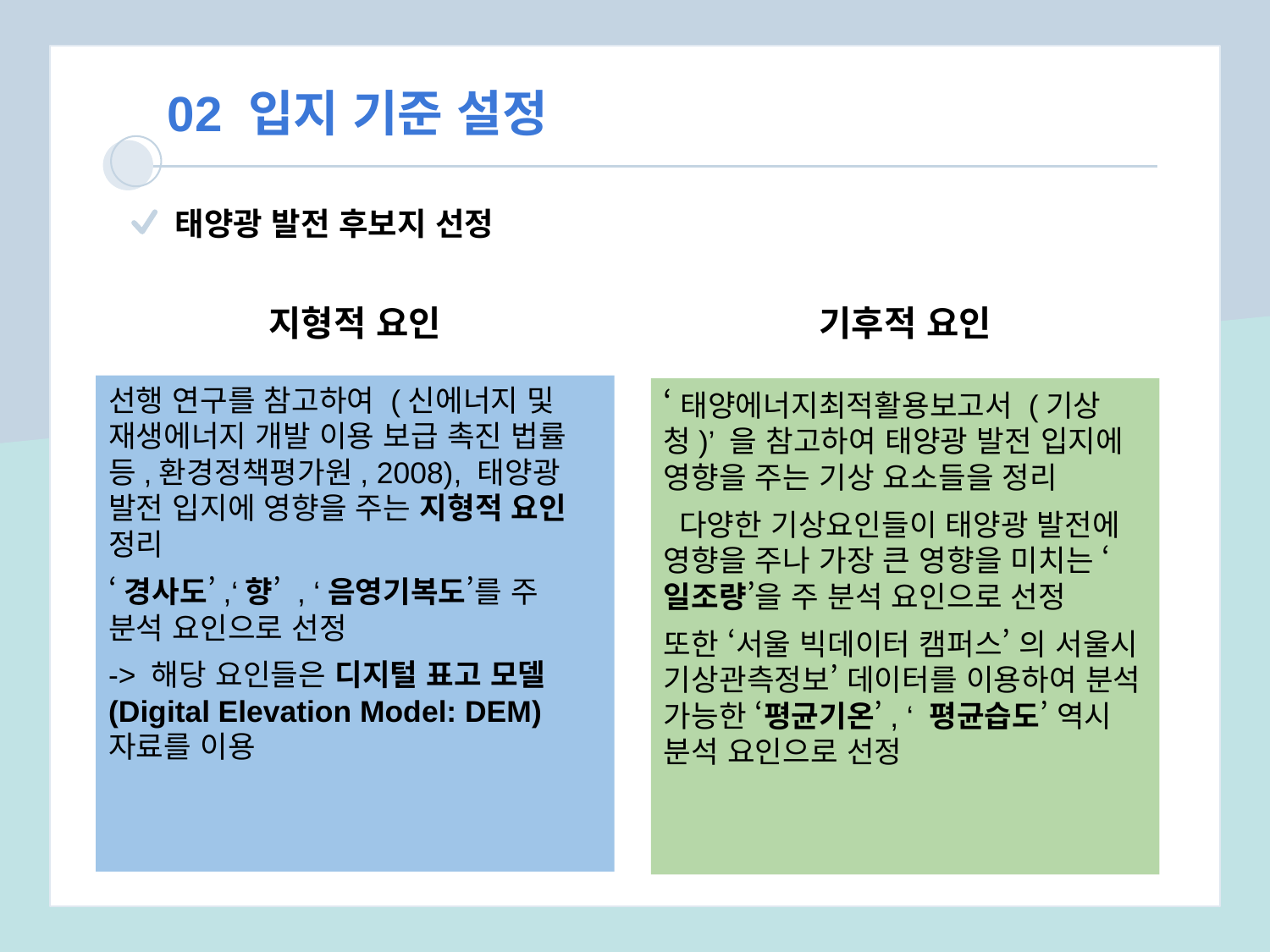

02 입지 기준 설정

태양광 발전 후보지 선정

지형적 요인
기후적 요인
선행 연구를 참고하여 (신에너지 및 재생에너지 개발 이용 보급 촉진 법률 등,환경정책평가원, 2008), 태양광 발전 입지에 영향을 주는 지형적 요인 정리
‘경사도’,‘향’ , ‘음영기복도’를 주 분석 요인으로 선정
-> 해당 요인들은 디지털 표고 모델(Digital Elevation Model: DEM) 자료를 이용
‘태양에너지최적활용보고서 (기상청)’ 을 참고하여 태양광 발전 입지에 영향을 주는 기상 요소들을 정리
 다양한 기상요인들이 태양광 발전에 영향을 주나 가장 큰 영향을 미치는 ‘일조량’을 주 분석 요인으로 선정
또한 ‘서울 빅데이터 캠퍼스’ 의 서울시 기상관측정보’ 데이터를 이용하여 분석 가능한 ‘평균기온’, ‘ 평균습도’ 역시 분석 요인으로 선정